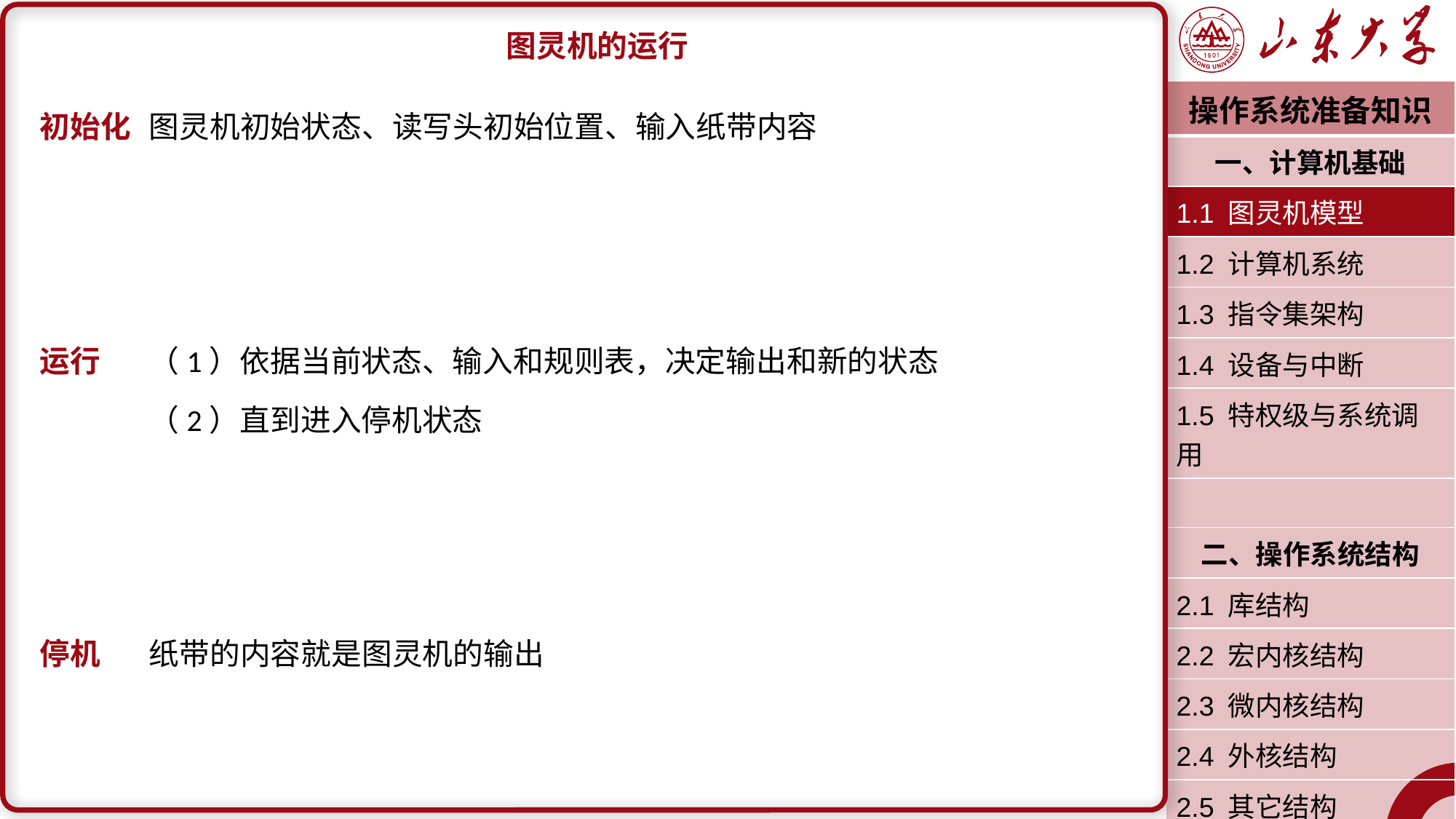

图灵机的运行
初始化	图灵机初始状态、读写头初始位置、输入纸带内容

运行	（1）依据当前状态、输入和规则表，决定输出和新的状态
	（2）直到进入停机状态

停机	纸带的内容就是图灵机的输出
| 操作系统准备知识 |
| --- |
| 一、计算机基础 |
| 1.1 图灵机模型 |
| 1.2 计算机系统 |
| 1.3 指令集架构 |
| 1.4 设备与中断 |
| 1.5 特权级与系统调用 |
|  |
| 二、操作系统结构 |
| 2.1 库结构 |
| 2.2 宏内核结构 |
| 2.3 微内核结构 |
| 2.4 外核结构 |
| 2.5 其它结构 |
| 潘润宇 2023.02 |